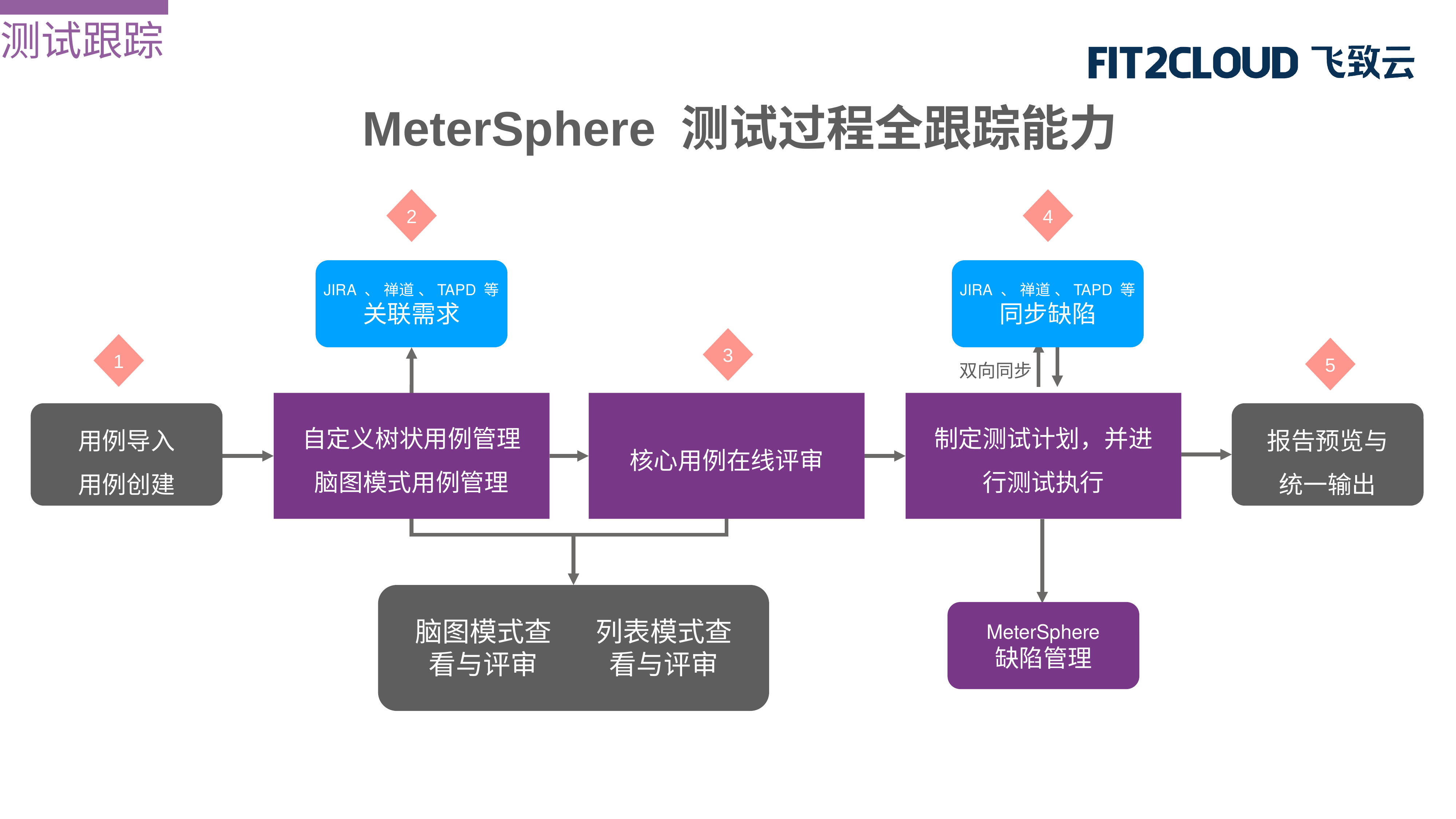

测试跟踪
MeterSphere 测试过程全跟踪能力
2
4
JIRA 、 禅道 、TAPD 等
关联需求
JIRA 、 禅道 、TAPD 等
同步缺陷
3
1
5

双向同步

核心用例在线评审

制定测试计划，并进行测试执行
用例导入
用例创建
报告预览与
统一输出
自定义树状用例管理
脑图模式用例管理
报告预览与统一输出

MeterSphere
缺陷管理
脑图模式查看与评审
列表模式查看与评审